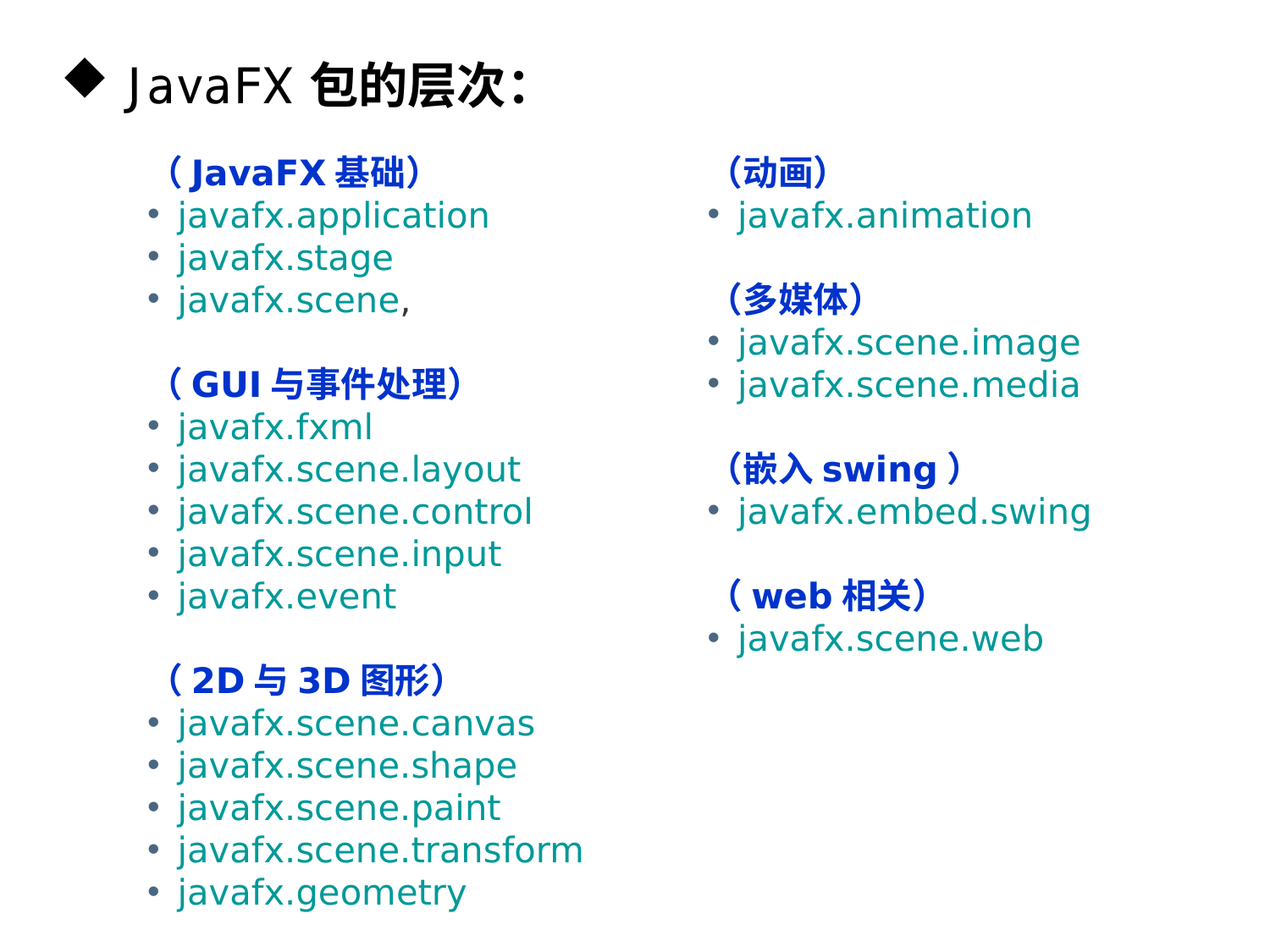

JavaFX包的层次：
（JavaFX基础）
javafx.application
javafx.stage
javafx.scene,

（GUI与事件处理）
javafx.fxml
javafx.scene.layout
javafx.scene.control
javafx.scene.input
javafx.event

（2D与3D图形）
javafx.scene.canvas
javafx.scene.shape
javafx.scene.paint
javafx.scene.transform
javafx.geometry
（动画）
javafx.animation

（多媒体）
javafx.scene.image
javafx.scene.media

（嵌入swing）
javafx.embed.swing

（web相关）
javafx.scene.web